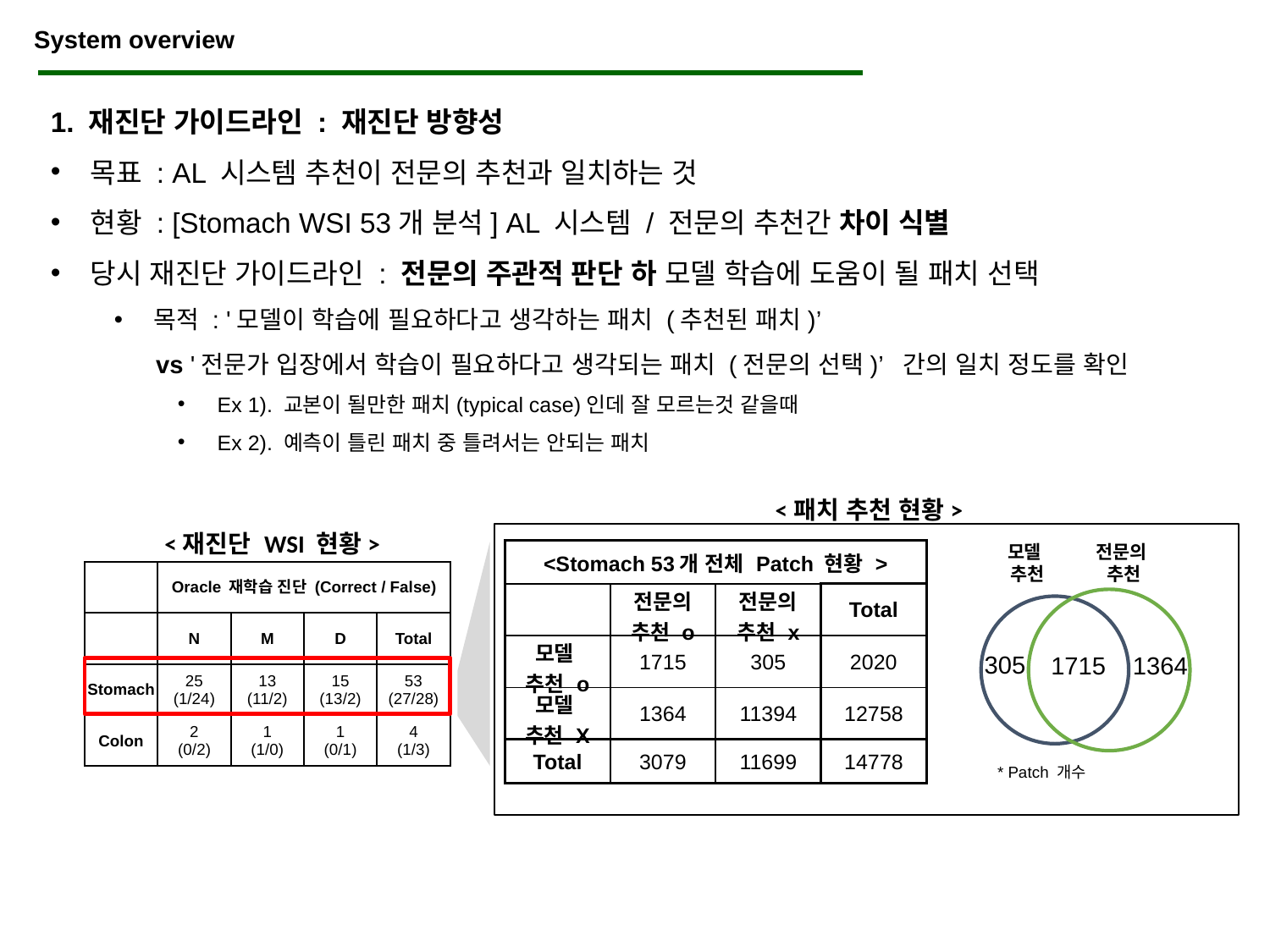

System overview
1. 재진단 가이드라인 : 재진단 방향성
목표 : AL 시스템 추천이 전문의 추천과 일치하는 것
현황 : [Stomach WSI 53개 분석] AL 시스템 / 전문의 추천간 차이 식별
당시 재진단 가이드라인 : 전문의 주관적 판단 하 모델 학습에 도움이 될 패치 선택
목적 : '모델이 학습에 필요하다고 생각하는 패치 (추천된 패치)’
      vs '전문가 입장에서 학습이 필요하다고 생각되는 패치 (전문의 선택)’  간의 일치 정도를 확인
Ex 1). 교본이 될만한 패치(typical case)인데 잘 모르는것 같을때
Ex 2). 예측이 틀린 패치 중 틀려서는 안되는 패치

<패치 추천 현황>

<재진단 WSI 현황>

모델
추천
전문의
추천

305
1364
1715
* Patch 개수
| <Stomach 53개 전체 Patch 현황 > |  |  |  |
| --- | --- | --- | --- |
|  | 전문의 추천 o | 전문의 추천 x | Total |
| 모델 추천 o | 1715 | 305 | 2020 |
| 모델 추천 X | 1364 | 11394 | 12758 |
| Total | 3079 | 11699 | 14778 |

|  | Oracle 재학습 진단 (Correct / False) |  |  |  |
| --- | --- | --- | --- | --- |
|  | N | M | D | Total |
| Stomach | 25 (1/24) | 13 (11/2) | 15 (13/2) | 53 (27/28) |
| Colon | 2 (0/2) | 1 (1/0) | 1 (0/1) | 4 (1/3) |